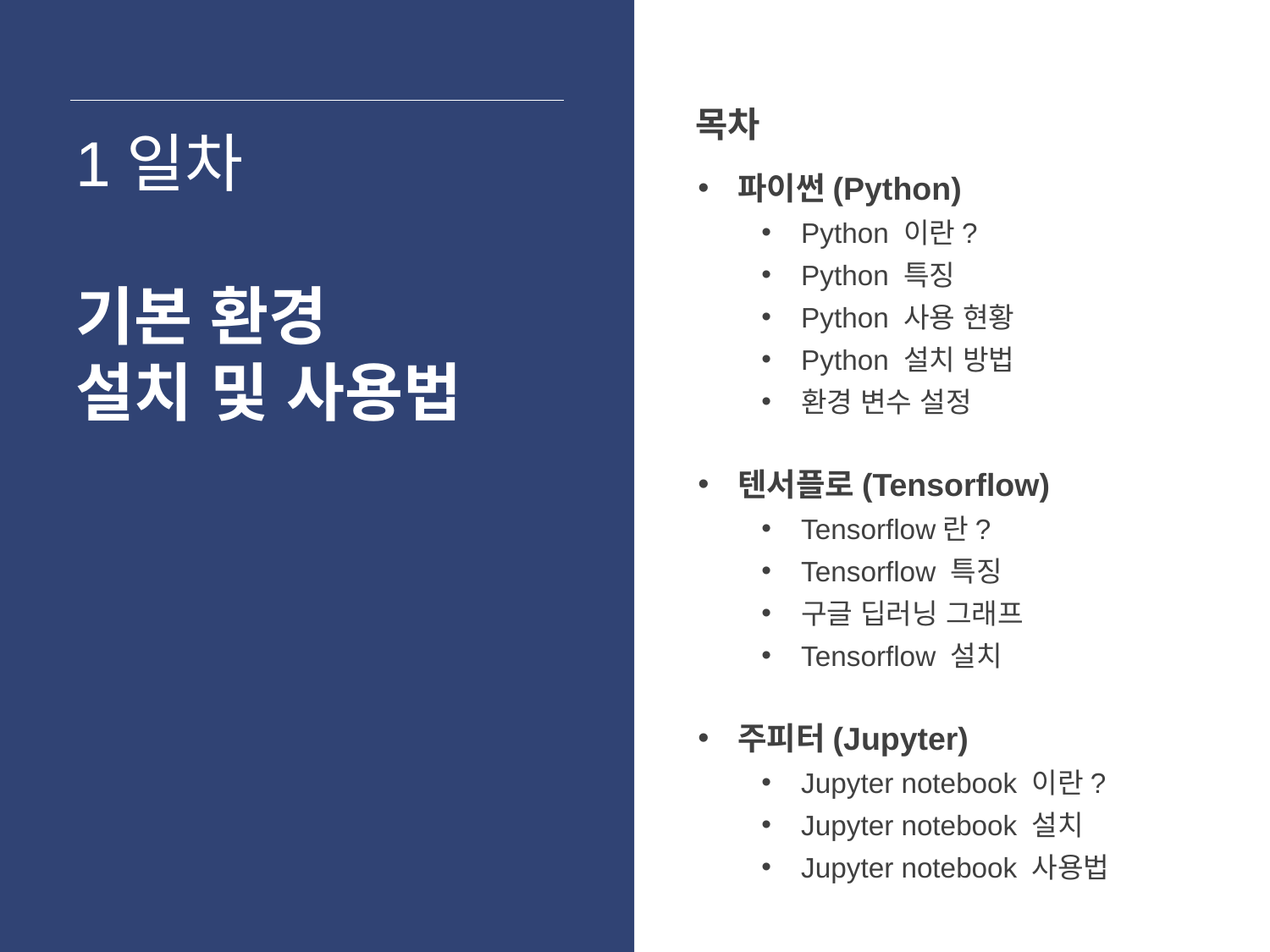

목차
1일차
파이썬(Python)
Python 이란?
Python 특징
Python 사용 현황
Python 설치 방법
환경 변수 설정
텐서플로(Tensorflow)
Tensorflow란?
Tensorflow 특징
구글 딥러닝 그래프
Tensorflow 설치
주피터(Jupyter)
Jupyter notebook 이란?
Jupyter notebook 설치
Jupyter notebook 사용법

기본 환경
설치 및 사용법